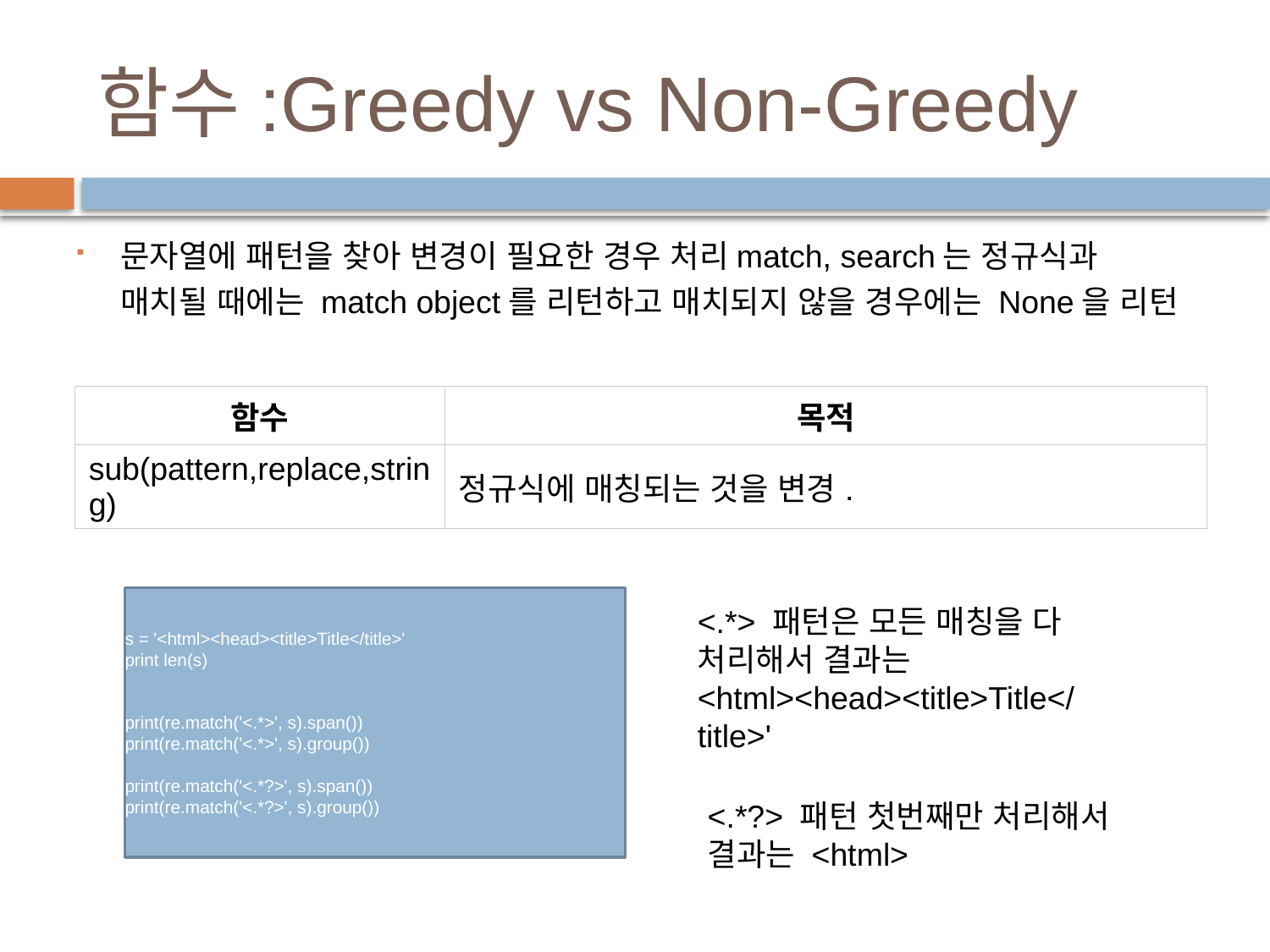

# 함수:Greedy vs Non-Greedy
문자열에 패턴을 찾아 변경이 필요한 경우 처리match, search는 정규식과 매치될 때에는 match object를 리턴하고 매치되지 않을 경우에는 None을 리턴
| 함수 | 목적 |
| --- | --- |
| sub(pattern,replace,string) | 정규식에 매칭되는 것을 변경. |
s = '<html><head><title>Title</title>'
print len(s)

print(re.match('<.*>', s).span())
print(re.match('<.*>', s).group())

print(re.match('<.*?>', s).span())
print(re.match('<.*?>', s).group())
<.*> 패턴은 모든 매칭을 다 처리해서 결과는 <html><head><title>Title</title>'
<.*?> 패턴 첫번째만 처리해서 결과는 <html>